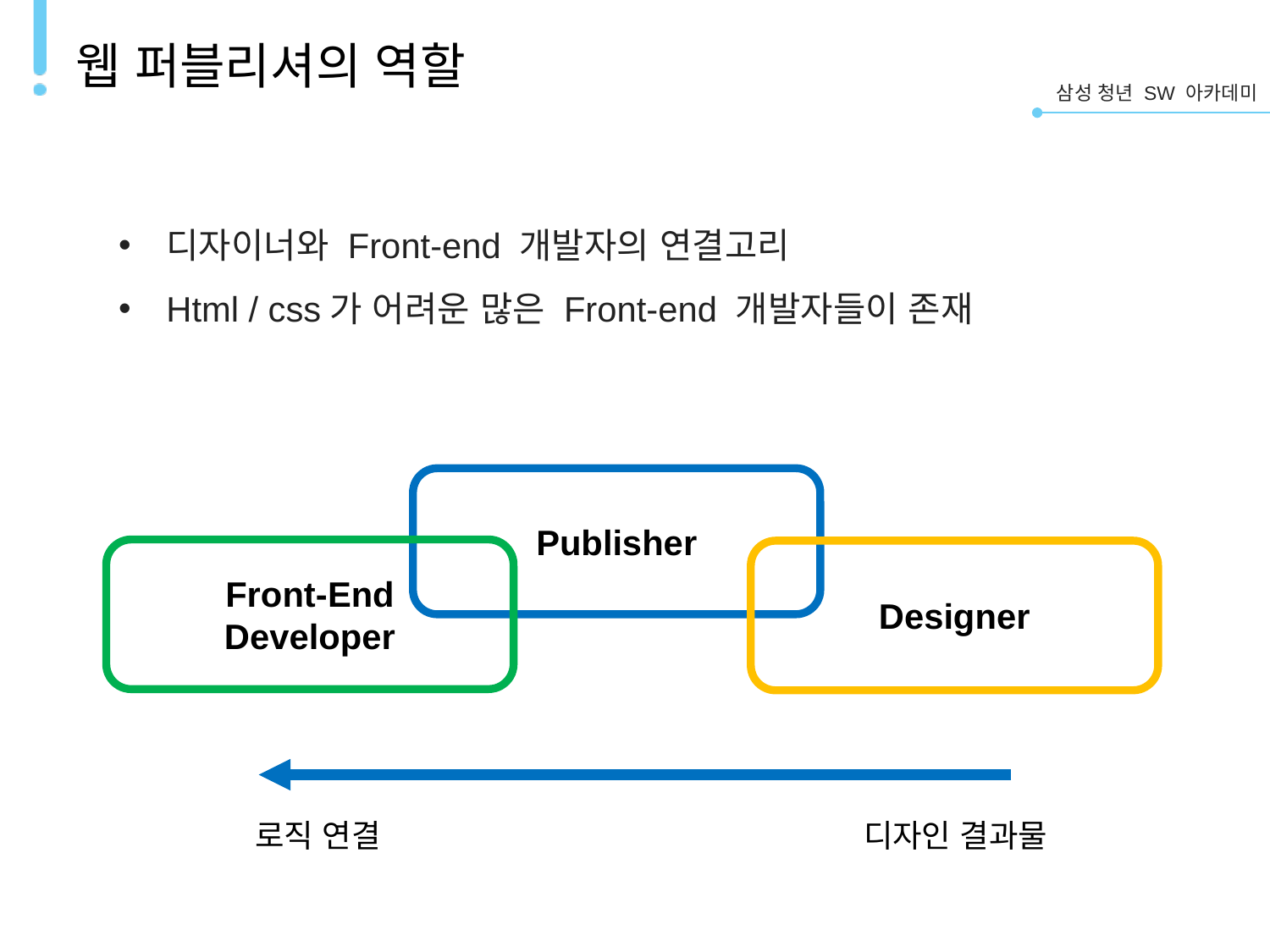

# 웹 퍼블리셔의 역할
디자이너와 Front-end 개발자의 연결고리
Html / css가 어려운 많은 Front-end 개발자들이 존재
Publisher
Front-End
Developer
Designer
로직 연결
디자인 결과물